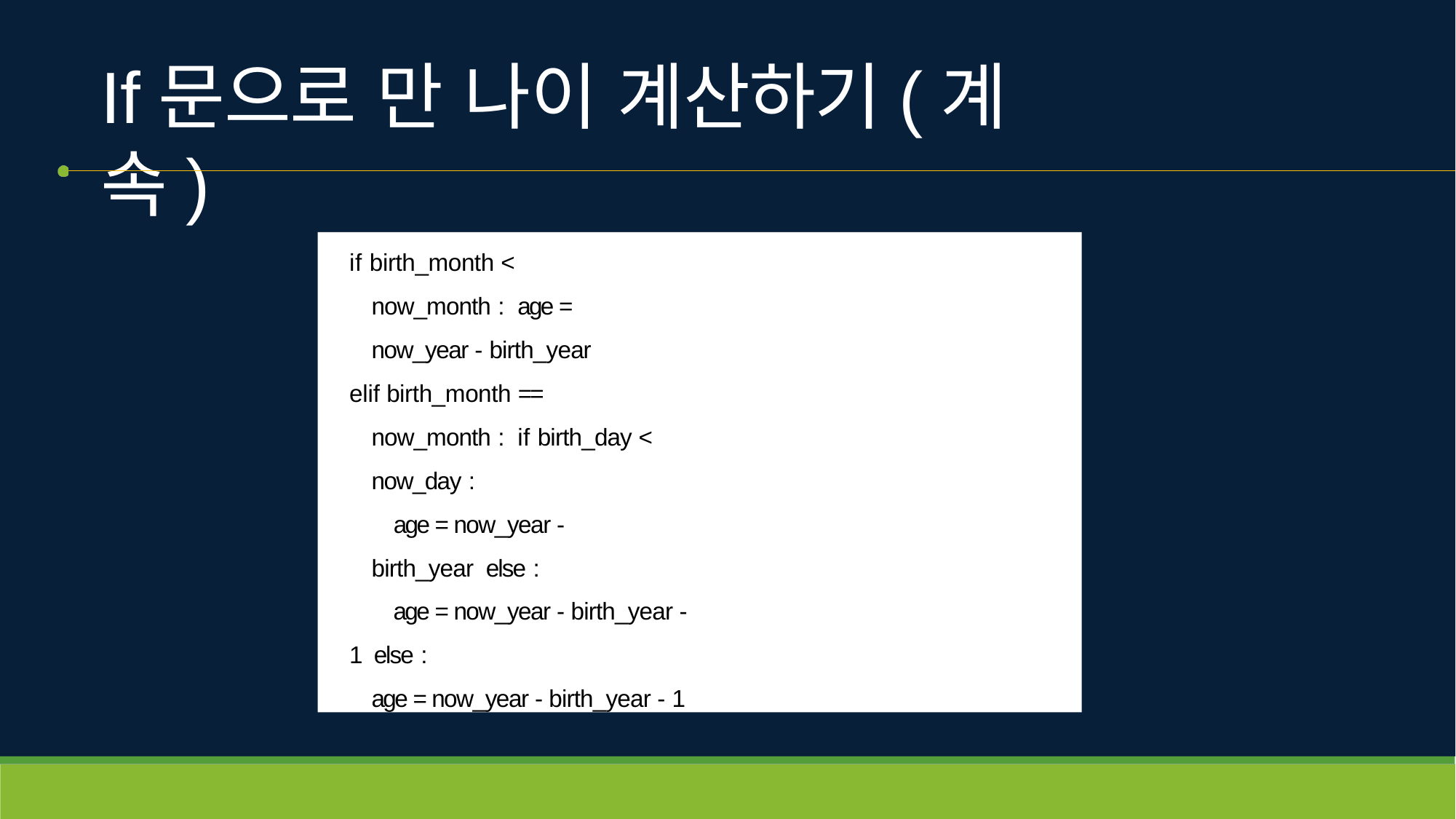

# If문으로 만 나이 계산하기(계속)

if birth_month < now_month :  age = now_year - birth_year
elif birth_month == now_month :  if birth_day < now_day :
age = now_year - birth_year  else :
age = now_year - birth_year - 1  else :
age = now_year - birth_year - 1